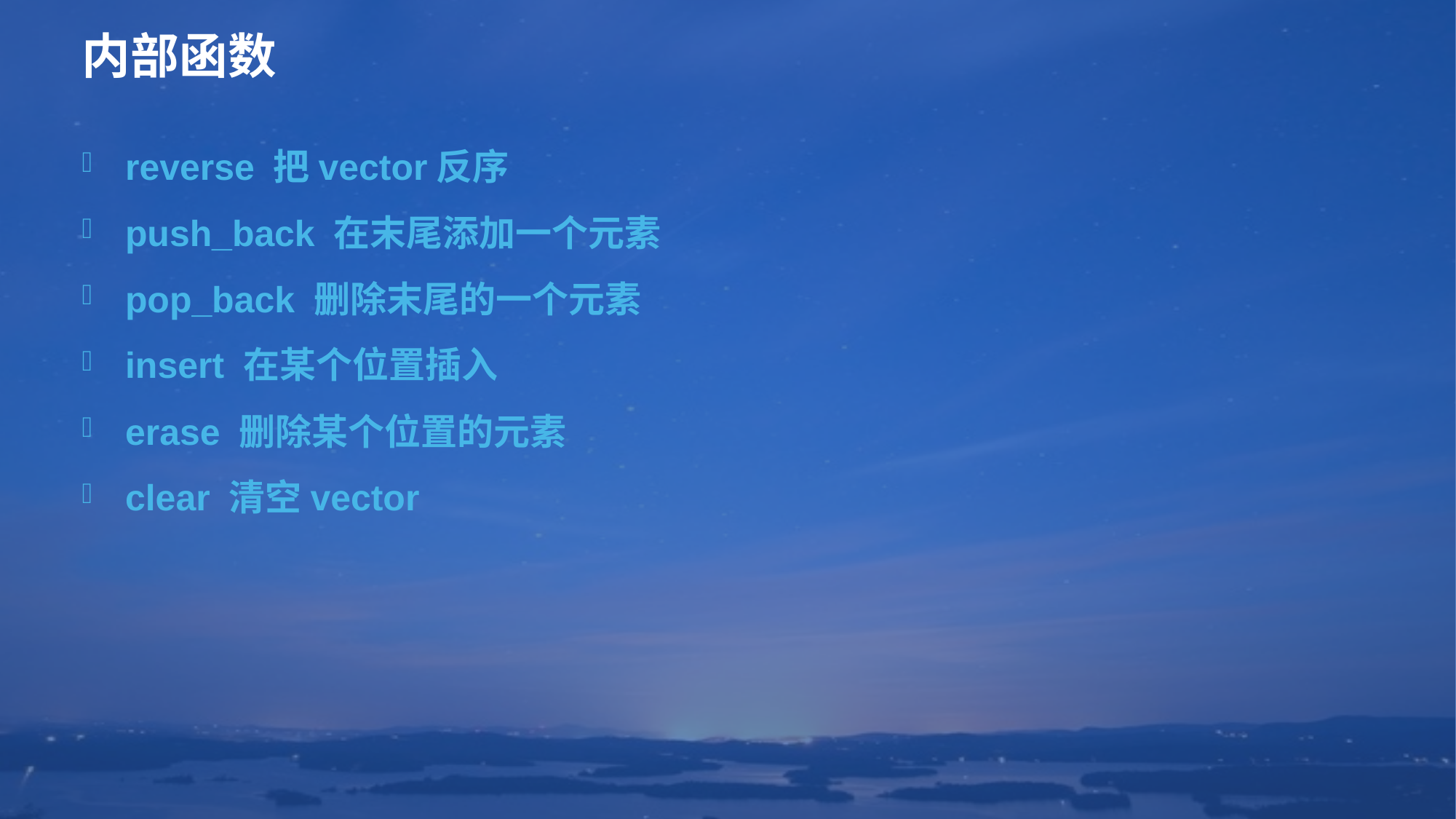

# 内部函数
reverse 把vector反序
push_back 在末尾添加一个元素
pop_back 删除末尾的一个元素
insert 在某个位置插入
erase 删除某个位置的元素
clear 清空vector